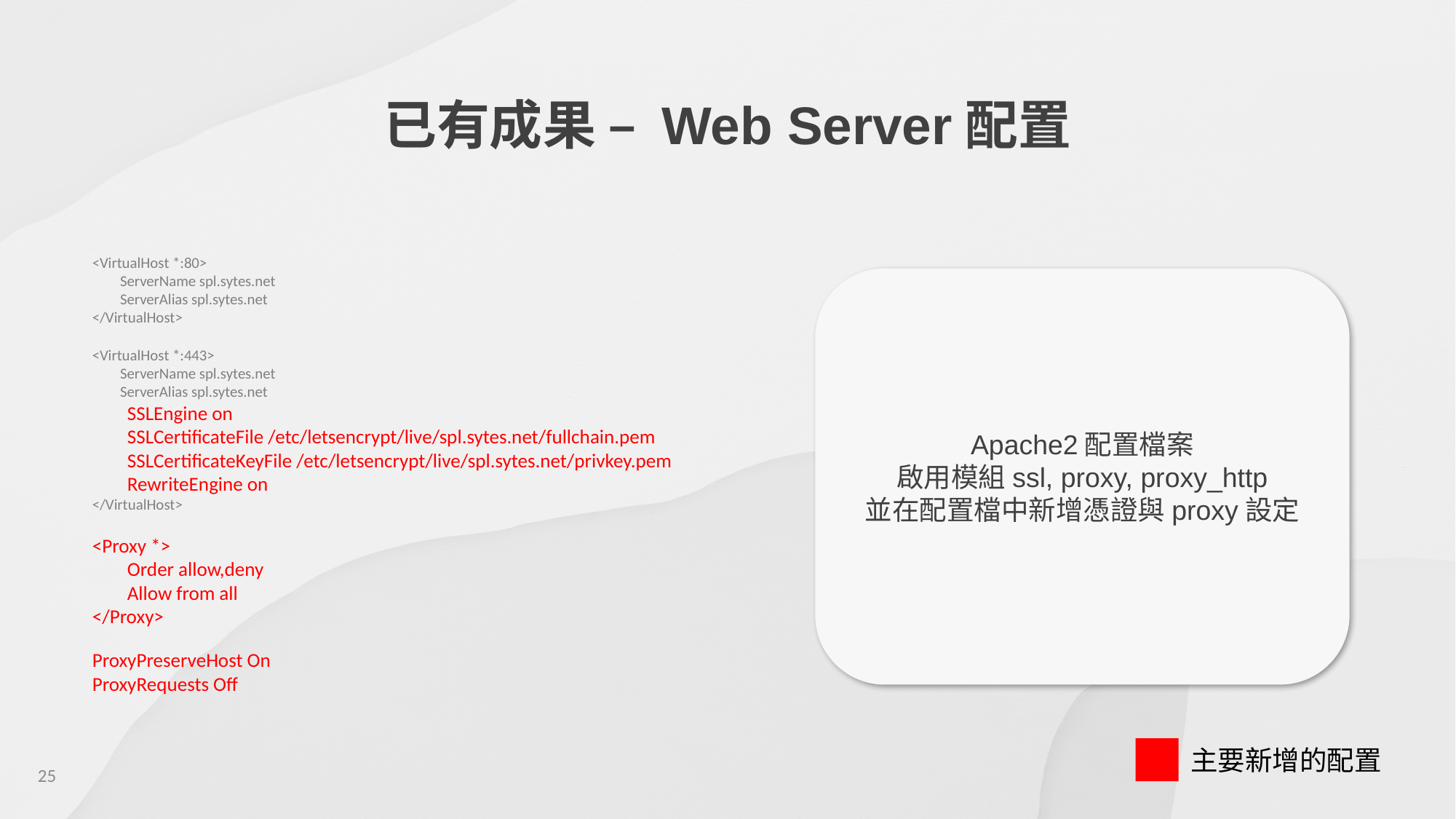

已有成果 – Web Server配置
<VirtualHost *:80>
        ServerName spl.sytes.net
        ServerAlias spl.sytes.net
</VirtualHost>

<VirtualHost *:443>
        ServerName spl.sytes.net
        ServerAlias spl.sytes.net
        SSLEngine on
        SSLCertificateFile /etc/letsencrypt/live/spl.sytes.net/fullchain.pem
        SSLCertificateKeyFile /etc/letsencrypt/live/spl.sytes.net/privkey.pem
        RewriteEngine on
</VirtualHost>

<Proxy *>
        Order allow,deny
        Allow from all
</Proxy>

ProxyPreserveHost On
ProxyRequests Off
Apache2配置檔案
啟用模組ssl, proxy, proxy_http
並在配置檔中新增憑證與proxy設定

主要新增的配置
25